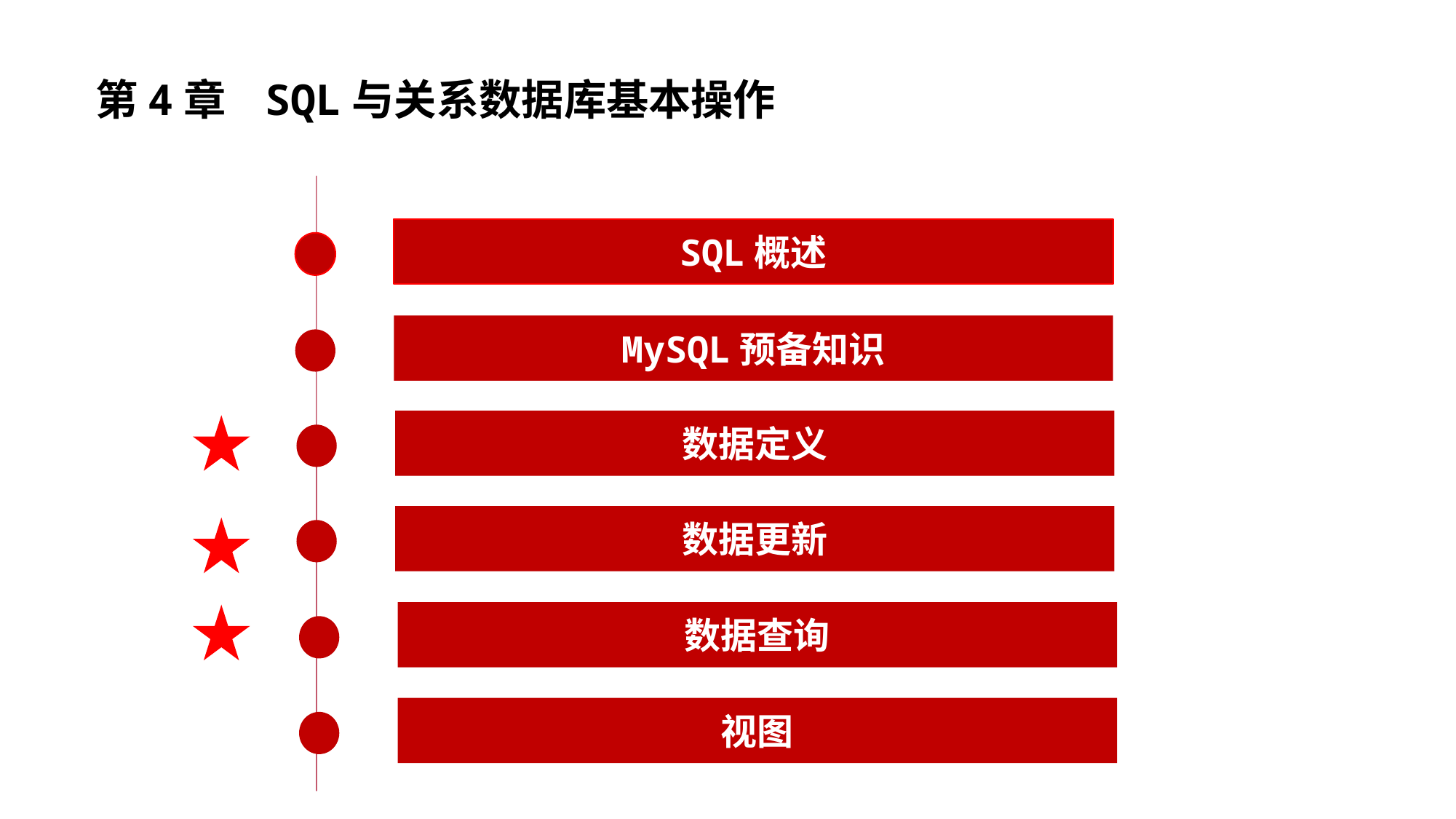

第4章   SQL与关系数据库基本操作

SQL概述

MySQL预备知识

数据定义

数据更新

数据查询

视图